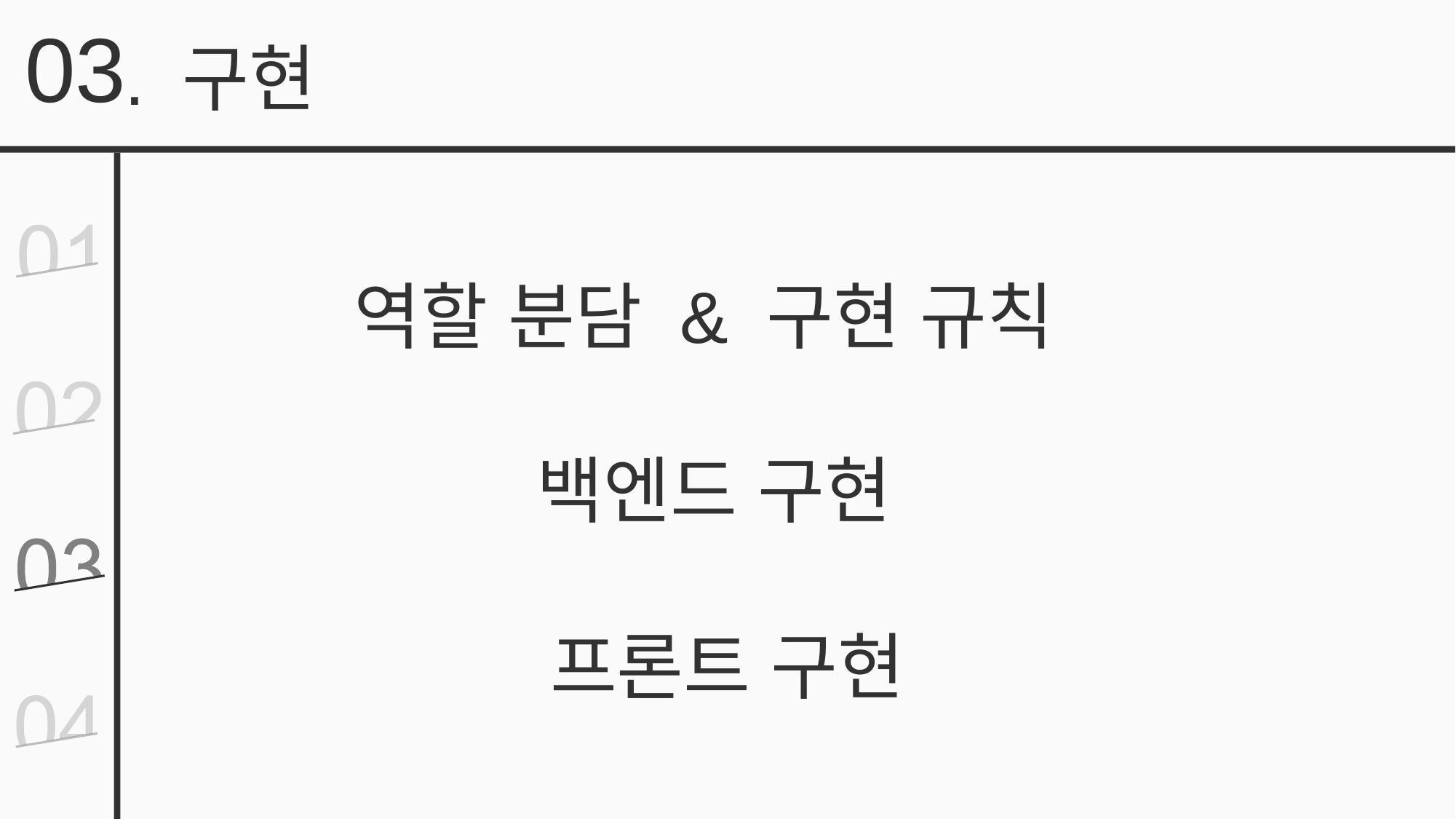

03
. 구현

역할 분담 & 구현 규칙

백엔드 구현

프론트 구현